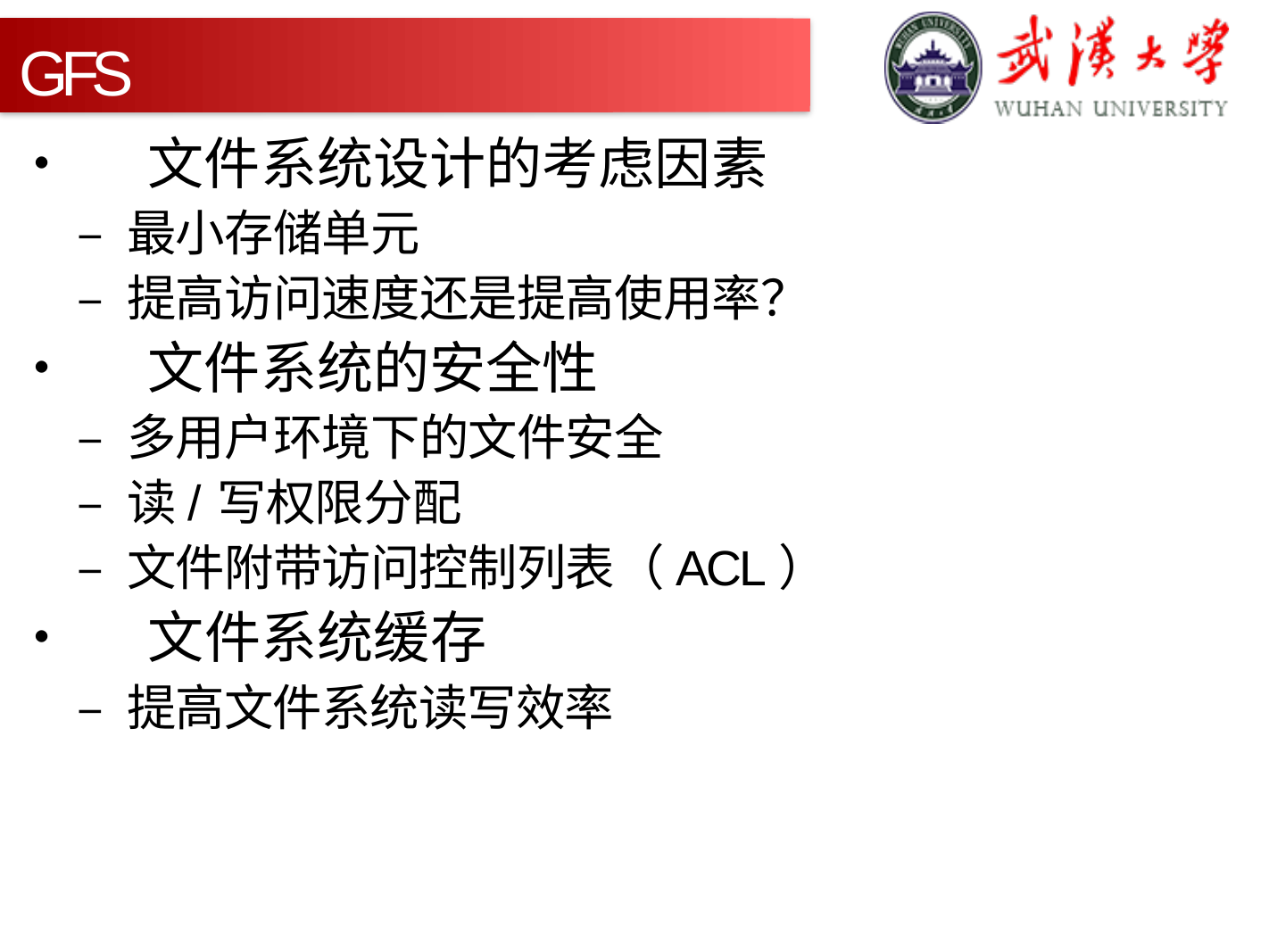

GFS
•	文件系统设计的考虑因素
– 最小存储单元
– 提高访问速度还是提高使用率？
•	文件系统的安全性
– 多用户环境下的文件安全
– 读/写权限分配
– 文件附带访问控制列表（ACL）
•	文件系统缓存
– 提高文件系统读写效率